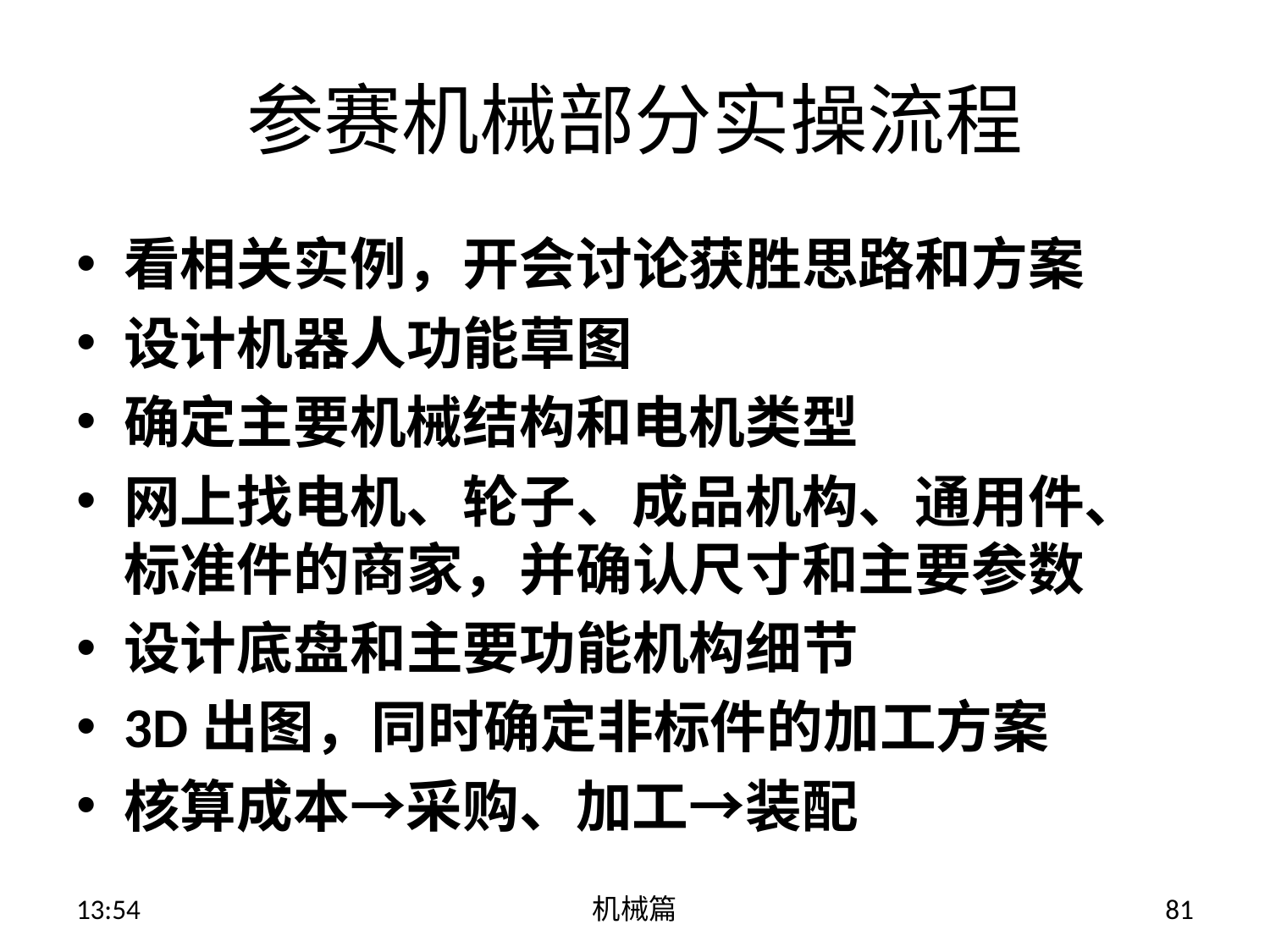

# 参赛机械部分实操流程
看相关实例，开会讨论获胜思路和方案
设计机器人功能草图
确定主要机械结构和电机类型
网上找电机、轮子、成品机构、通用件、标准件的商家，并确认尺寸和主要参数
设计底盘和主要功能机构细节
3D出图，同时确定非标件的加工方案
核算成本→采购、加工→装配
13:54
机械篇
81